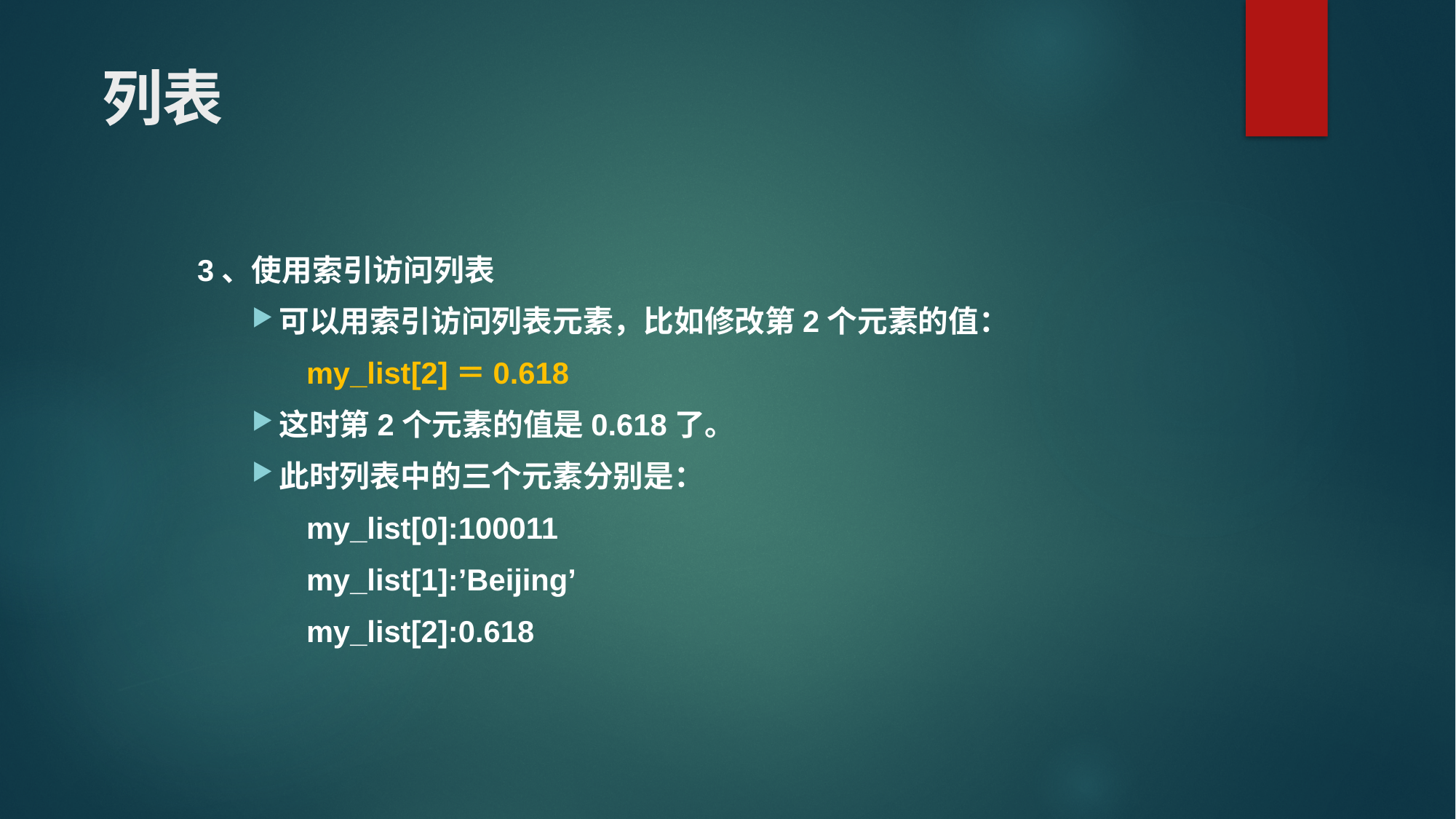

# 列表
3、使用索引访问列表
可以用索引访问列表元素，比如修改第2个元素的值：
my_list[2]＝0.618
这时第2个元素的值是0.618了。
此时列表中的三个元素分别是：
my_list[0]:100011
my_list[1]:’Beijing’
my_list[2]:0.618